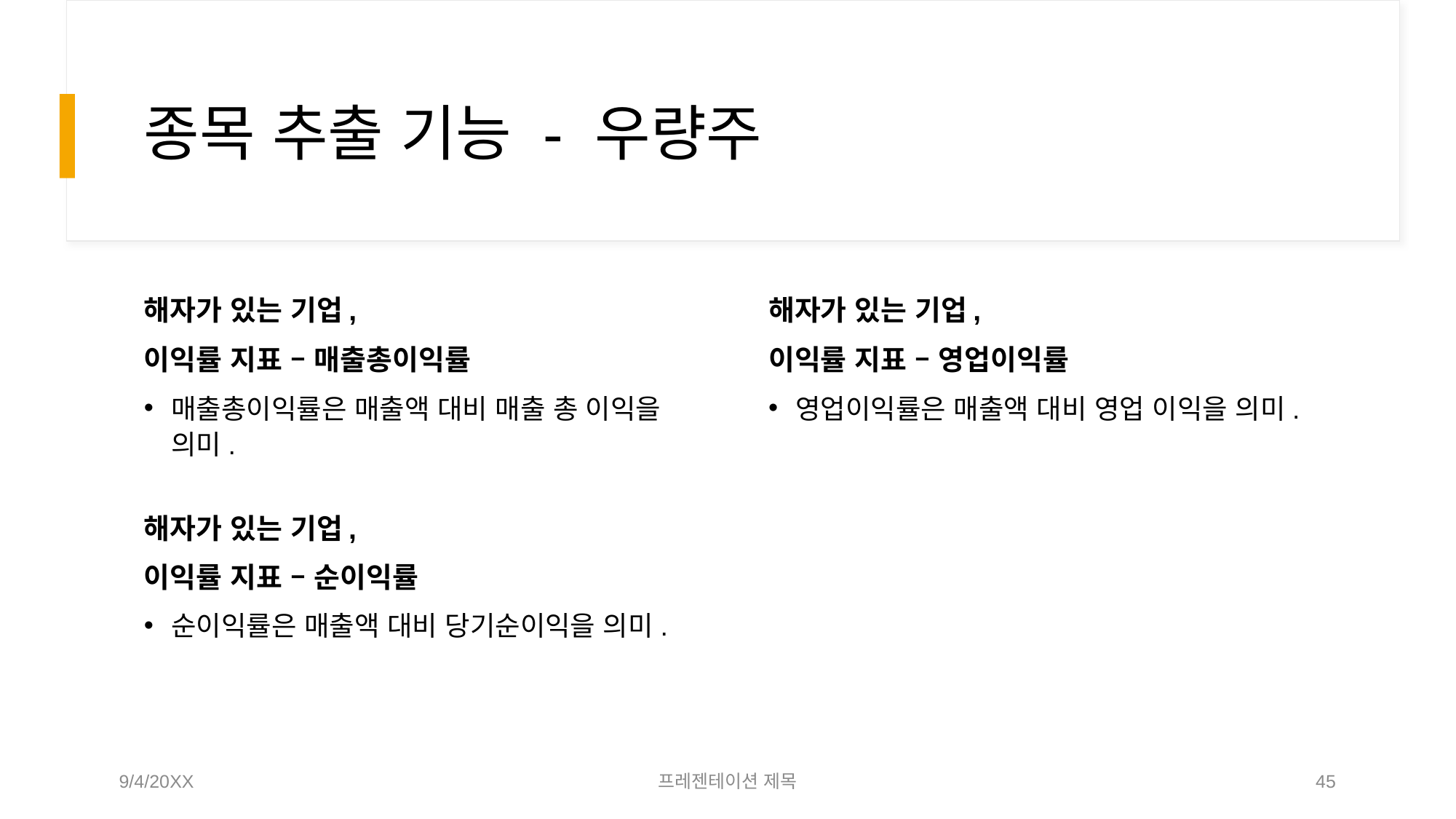

# 종목 추출 기능 - 우량주
해자가 있는 기업,
이익률 지표 – 매출총이익률
해자가 있는 기업,
이익률 지표 – 영업이익률
매출총이익률은 매출액 대비 매출 총 이익을 의미.
영업이익률은 매출액 대비 영업 이익을 의미.
해자가 있는 기업,
이익률 지표 – 순이익률
순이익률은 매출액 대비 당기순이익을 의미.
9/4/20XX
프레젠테이션 제목
45